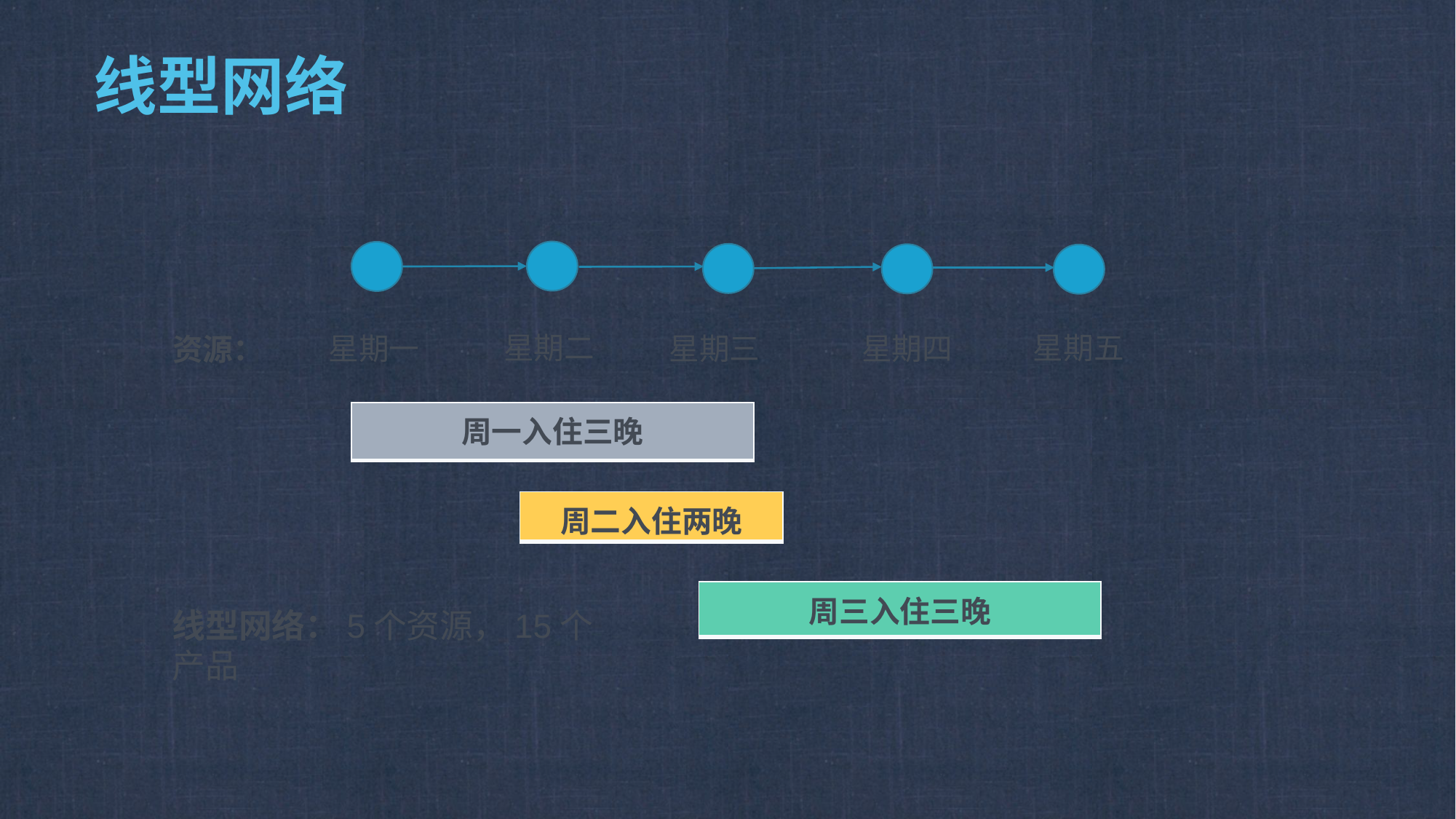

# 线型网络

星期二
星期五
星期一
星期三
星期四
资源：
| 周一入住三晚 |
| --- |
| 周二入住两晚 |
| --- |
| 周三入住三晚 |
| --- |
线型网络：5个资源，15个产品